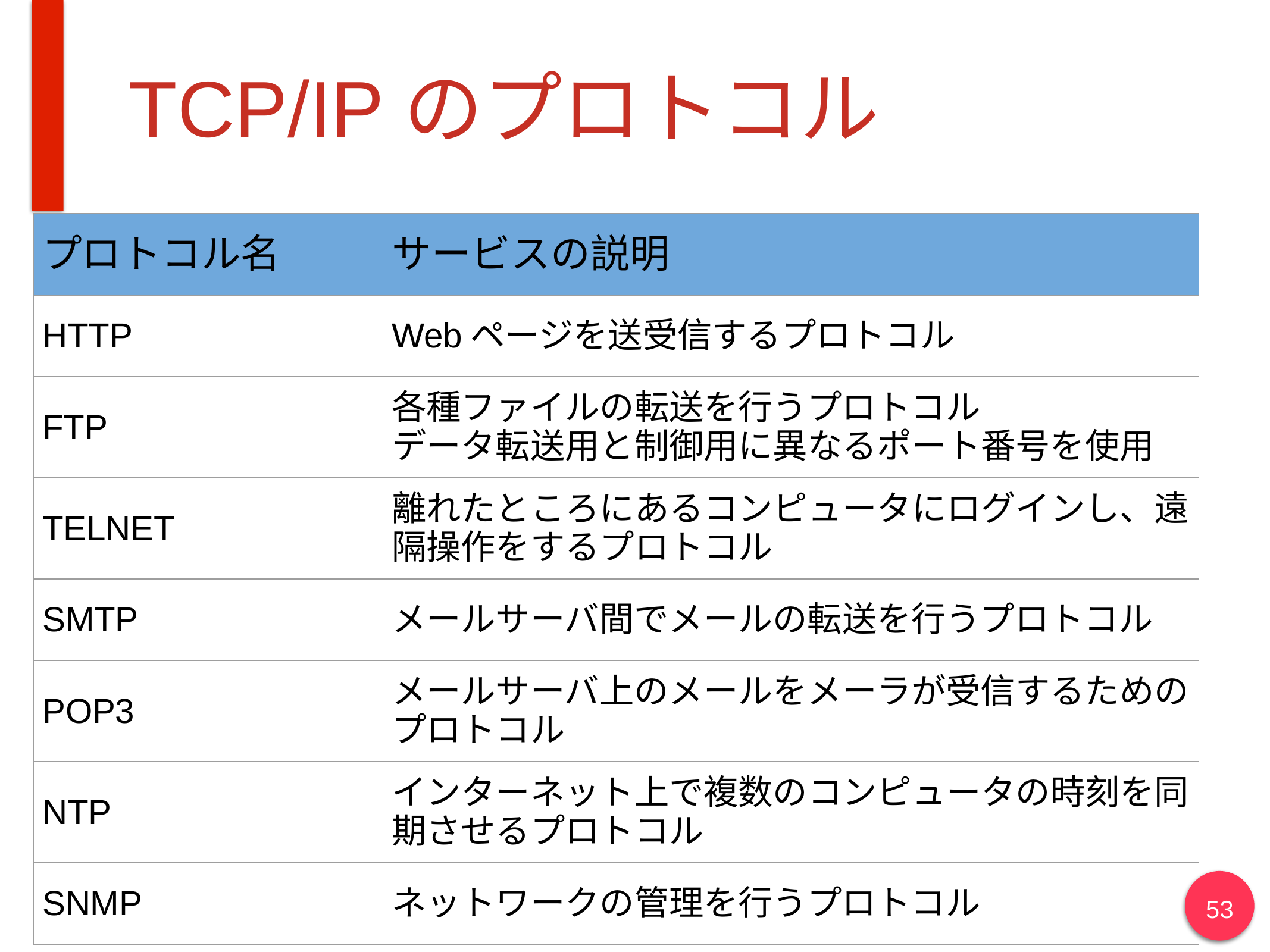

# TCP/IPのプロトコル
| プロトコル名 | サービスの説明 |
| --- | --- |
| HTTP | Webページを送受信するプロトコル |
| FTP | 各種ファイルの転送を行うプロトコル データ転送用と制御用に異なるポート番号を使用 |
| TELNET | 離れたところにあるコンピュータにログインし、遠隔操作をするプロトコル |
| SMTP | メールサーバ間でメールの転送を行うプロトコル |
| POP3 | メールサーバ上のメールをメーラが受信するためのプロトコル |
| NTP | インターネット上で複数のコンピュータの時刻を同期させるプロトコル |
| SNMP | ネットワークの管理を行うプロトコル |
53